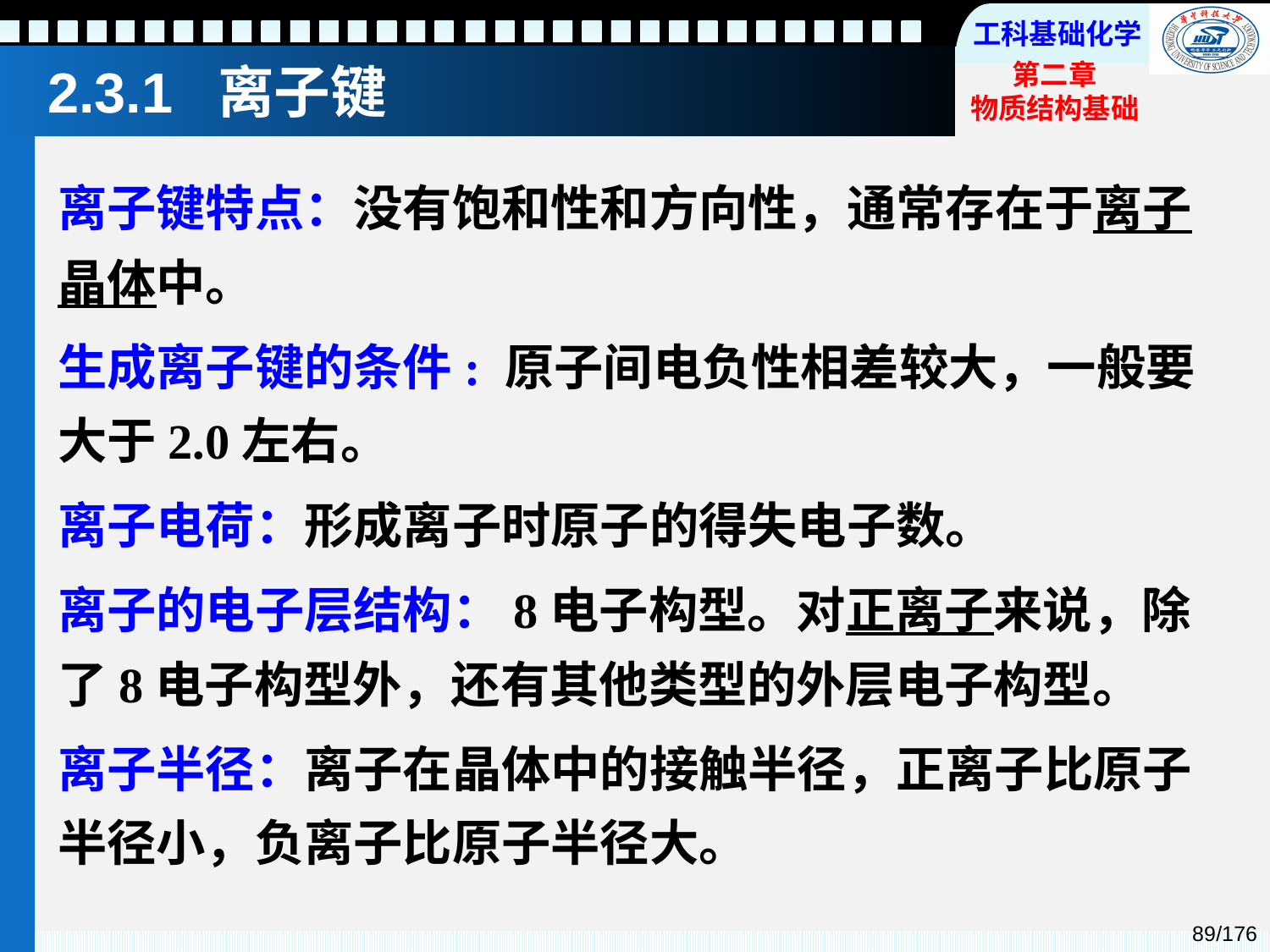

# 2.3.1  离子键
离子键特点：没有饱和性和方向性，通常存在于离子晶体中。
生成离子键的条件: 原子间电负性相差较大，一般要大于2.0左右。
离子电荷：形成离子时原子的得失电子数。
离子的电子层结构：8电子构型。对正离子来说，除了8电子构型外，还有其他类型的外层电子构型。
离子半径：离子在晶体中的接触半径，正离子比原子半径小，负离子比原子半径大。